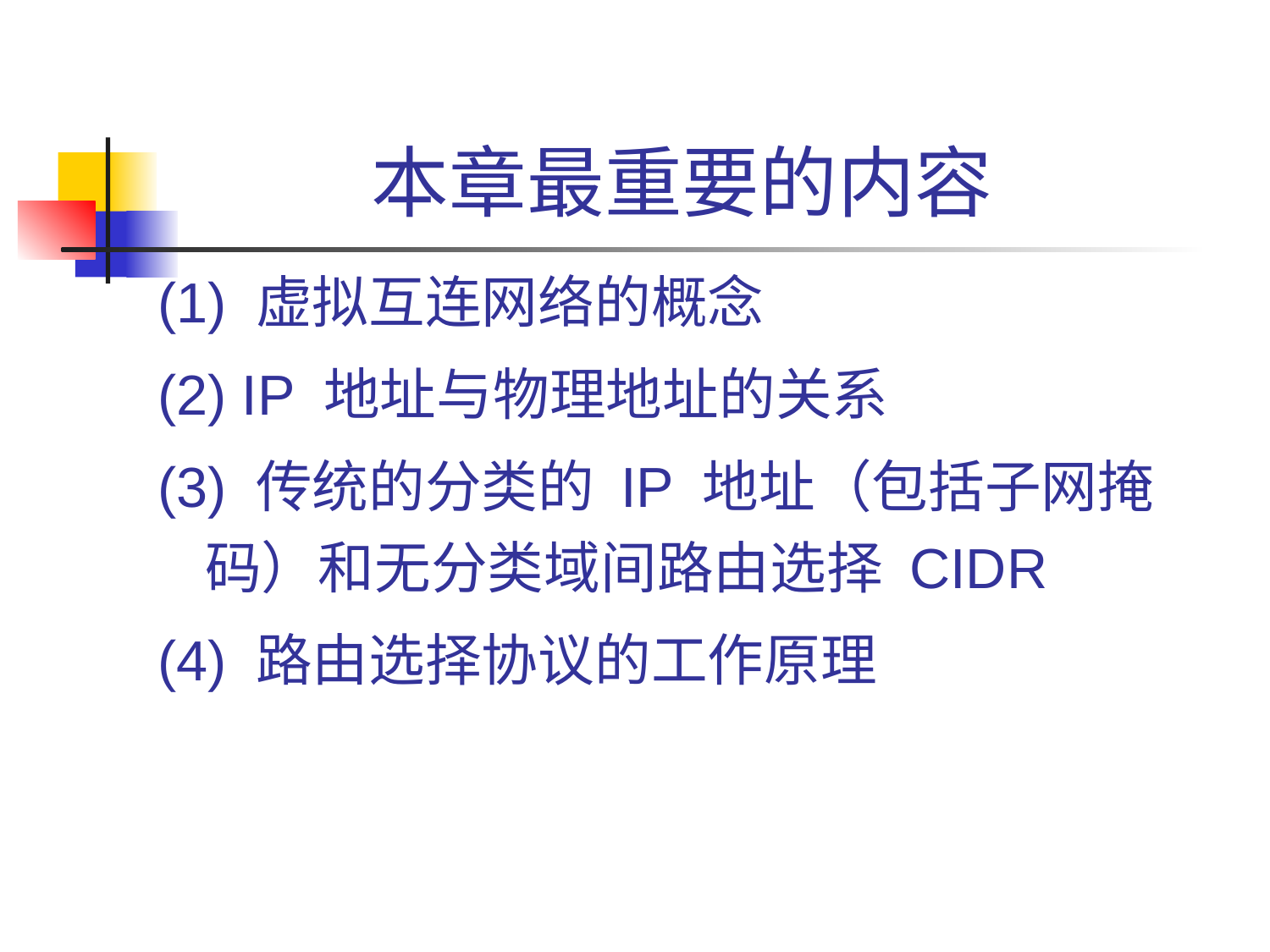

# 本章最重要的内容
(1) 虚拟互连网络的概念
(2) IP 地址与物理地址的关系
(3) 传统的分类的 IP 地址（包括子网掩码）和无分类域间路由选择 CIDR
(4) 路由选择协议的工作原理